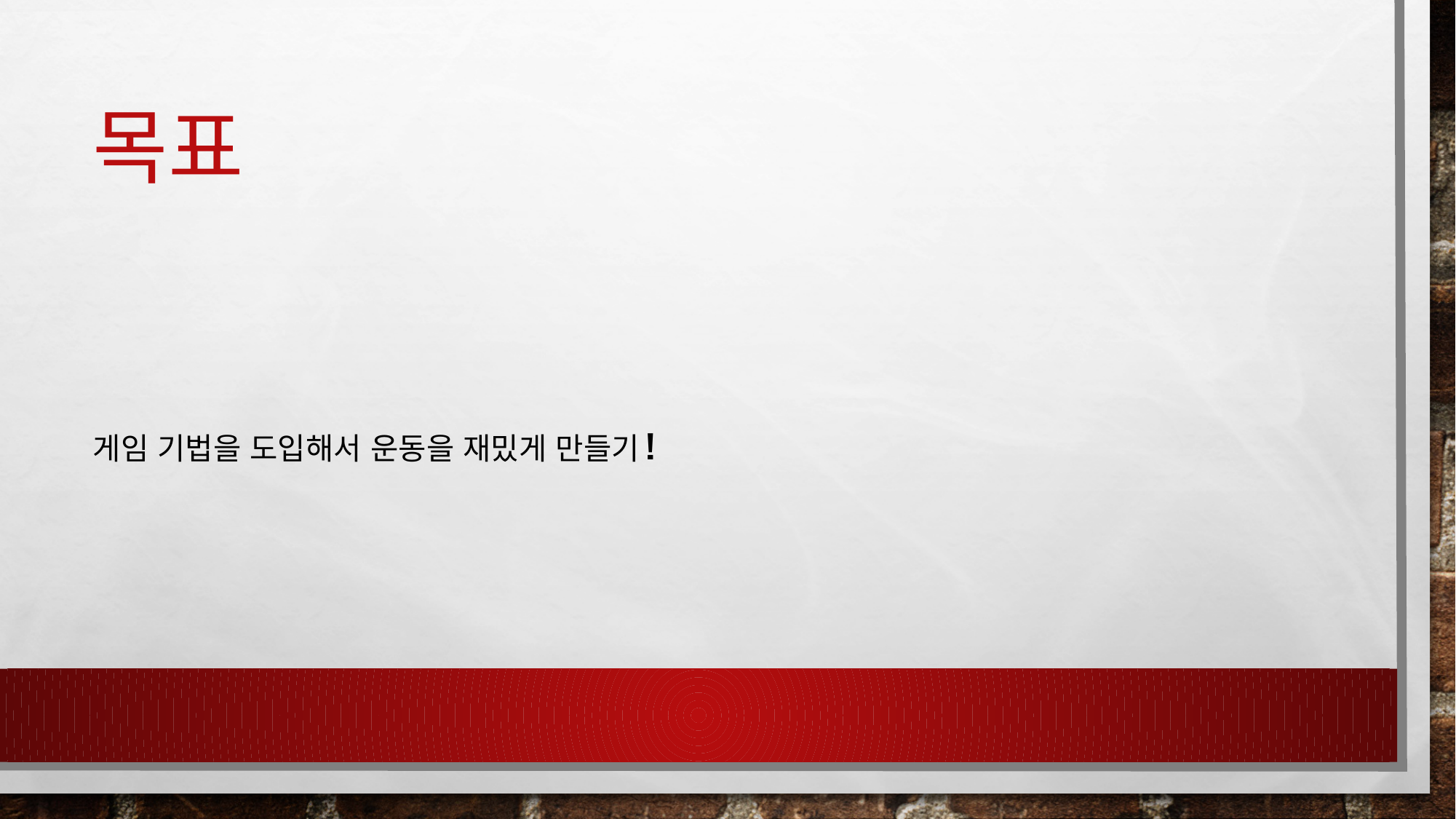

# 목표
게임 기법을 도입해서 운동을 재밌게 만들기!